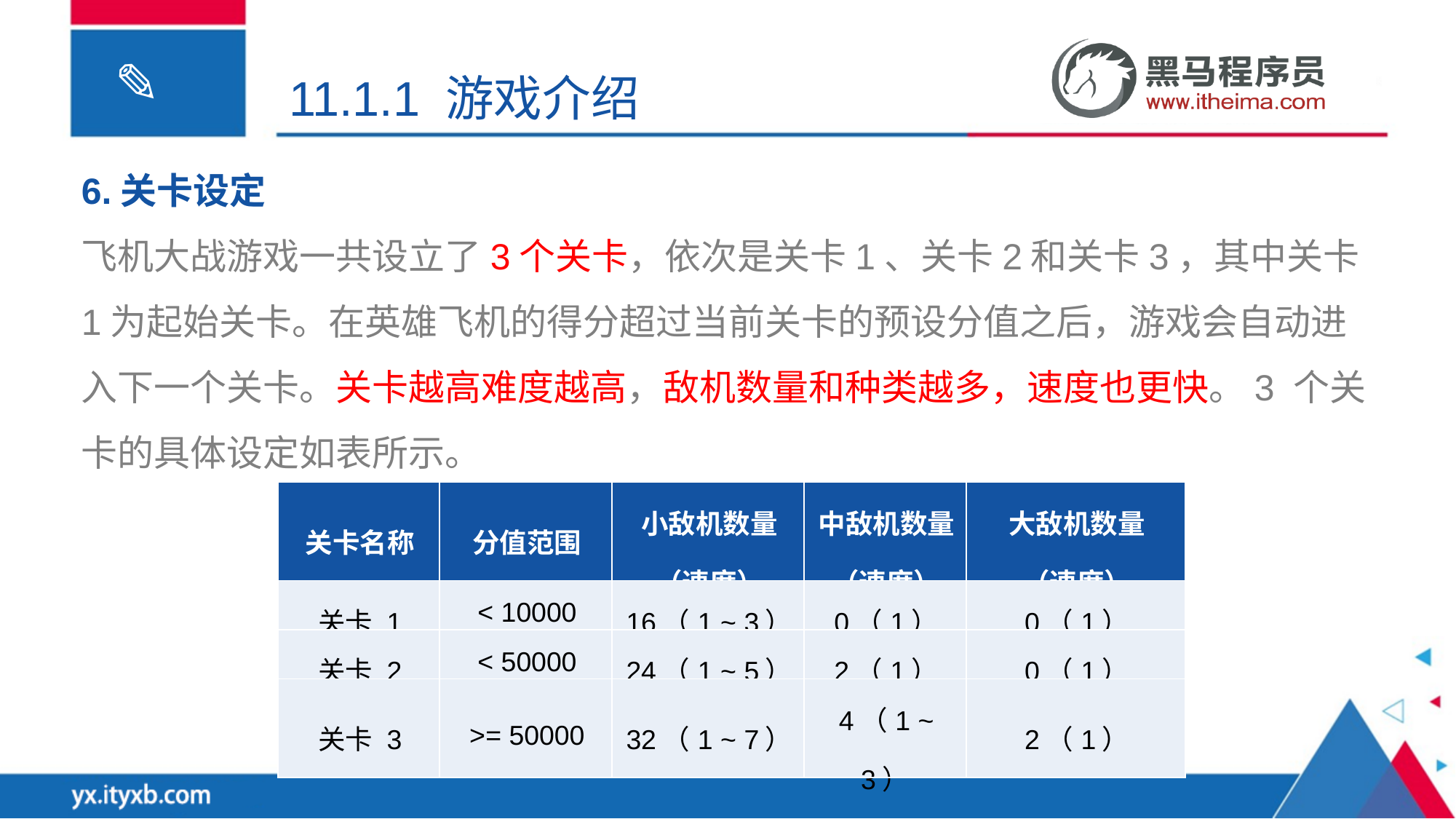

11.1.1 游戏介绍
6.关卡设定
飞机大战游戏一共设立了3个关卡，依次是关卡1、关卡2和关卡3，其中关卡1为起始关卡。在英雄飞机的得分超过当前关卡的预设分值之后，游戏会自动进入下一个关卡。关卡越高难度越高，敌机数量和种类越多，速度也更快。3 个关卡的具体设定如表所示。
| 关卡名称 | 分值范围 | 小敌机数量 （速度） | 中敌机数量 （速度） | 大敌机数量 （速度） |
| --- | --- | --- | --- | --- |
| 关卡 1 | < 10000 | 16（1 ~ 3） | 0（1） | 0（1） |
| 关卡 2 | < 50000 | 24（1 ~ 5） | 2（1） | 0（1） |
| 关卡 3 | >= 50000 | 32（1 ~ 7） | 4（1 ~ 3） | 2（1） |